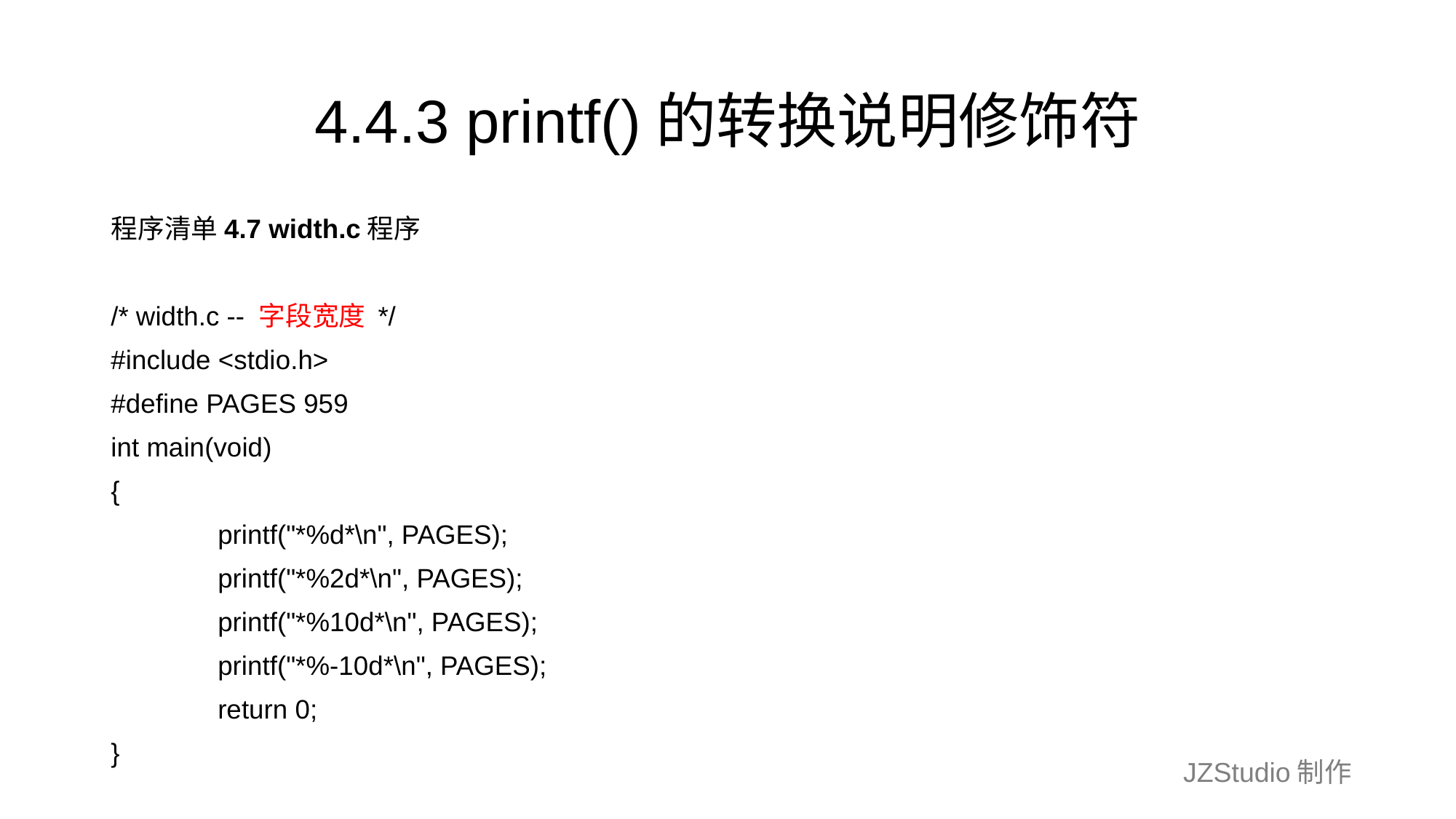

# 4.4.3 printf()的转换说明修饰符
程序清单4.7 width.c程序

/* width.c -- 字段宽度 */
#include <stdio.h>
#define PAGES 959
int main(void)
{
	printf("*%d*\n", PAGES);
	printf("*%2d*\n", PAGES);
	printf("*%10d*\n", PAGES);
	printf("*%-10d*\n", PAGES);
	return 0;
}